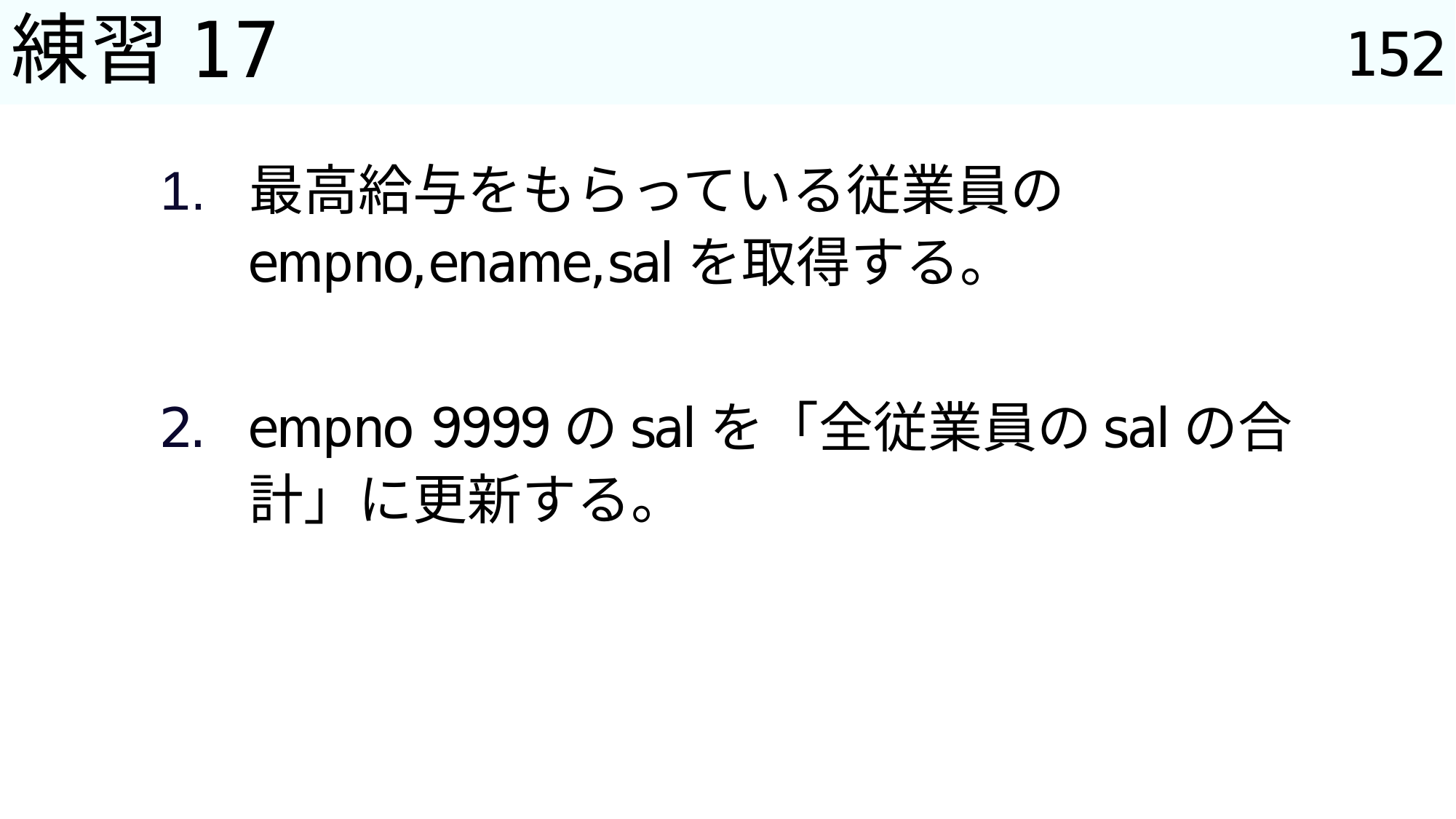

152
# 練習17
最高給与をもらっている従業員の
empno,ename,salを取得する。

empno 9999のsalを「全従業員のsalの合計」に更新する。